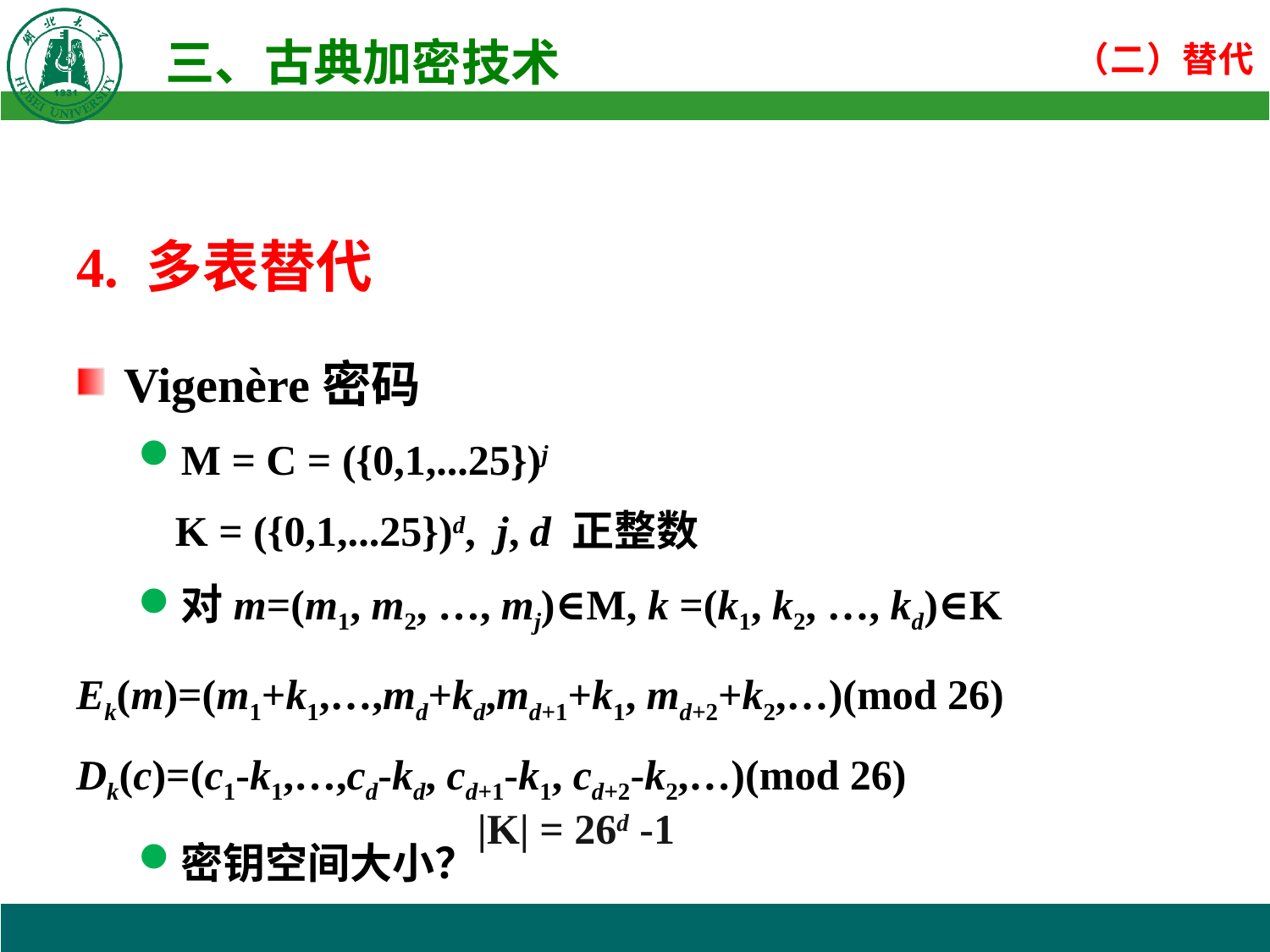

4. 多表替代
Vigenère密码
M = C = ({0,1,...25})j
K = ({0,1,...25})d,  j, d 正整数
对m=(m1, m2, …, mj)∈M, k =(k1, k2, …, kd)∈K
Ek(m)=(m1+k1,…,md+kd,md+1+k1, md+2+k2,…)(mod 26)
Dk(c)=(c1-k1,…,cd-kd, cd+1-k1, cd+2-k2,…)(mod 26)
密钥空间大小？
|K| = 26d -1